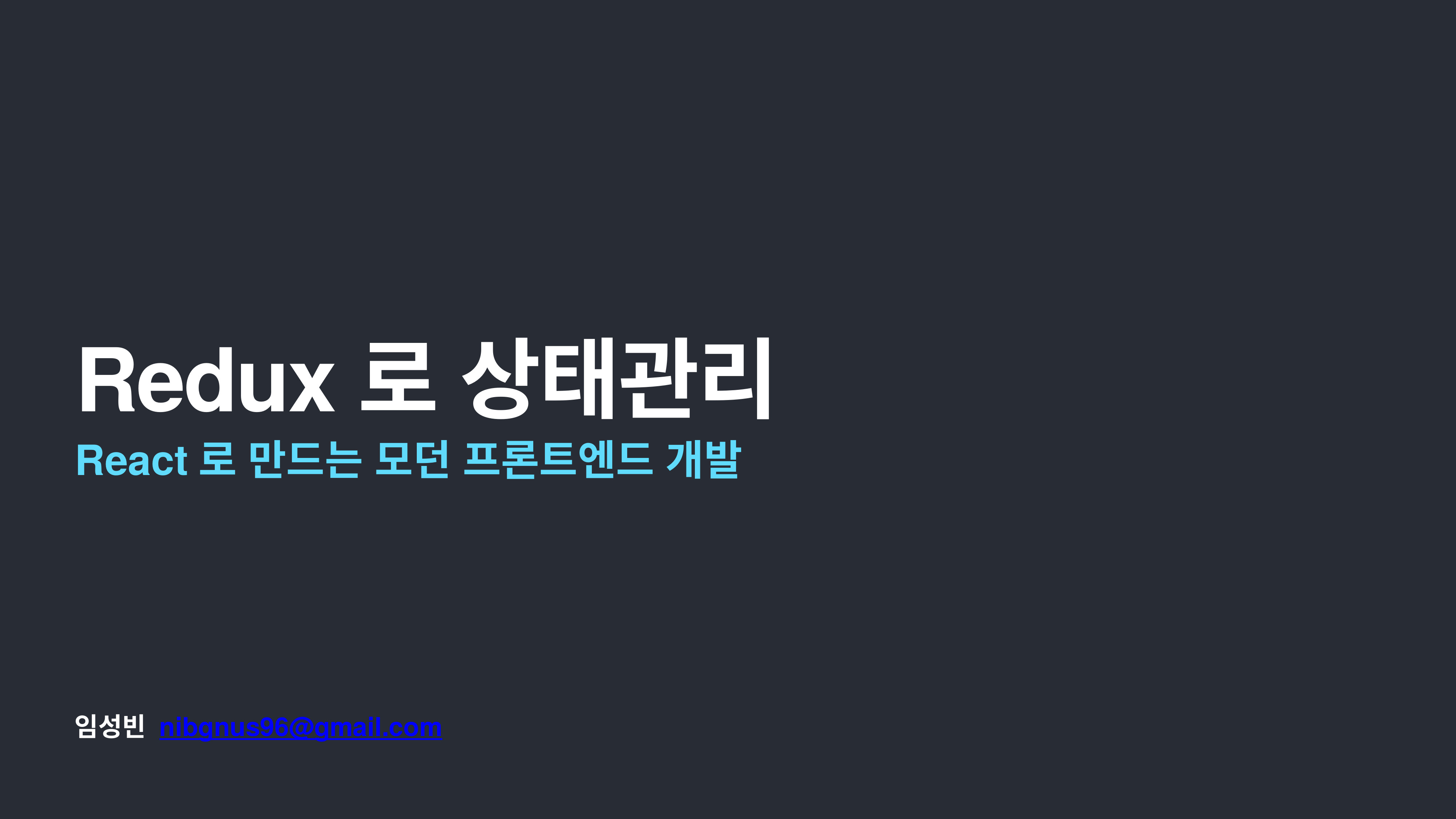

# Redux로 상태관리
React로 만드는 모던 프론트엔드 개발
임성빈 nibgnus96@gmail.com